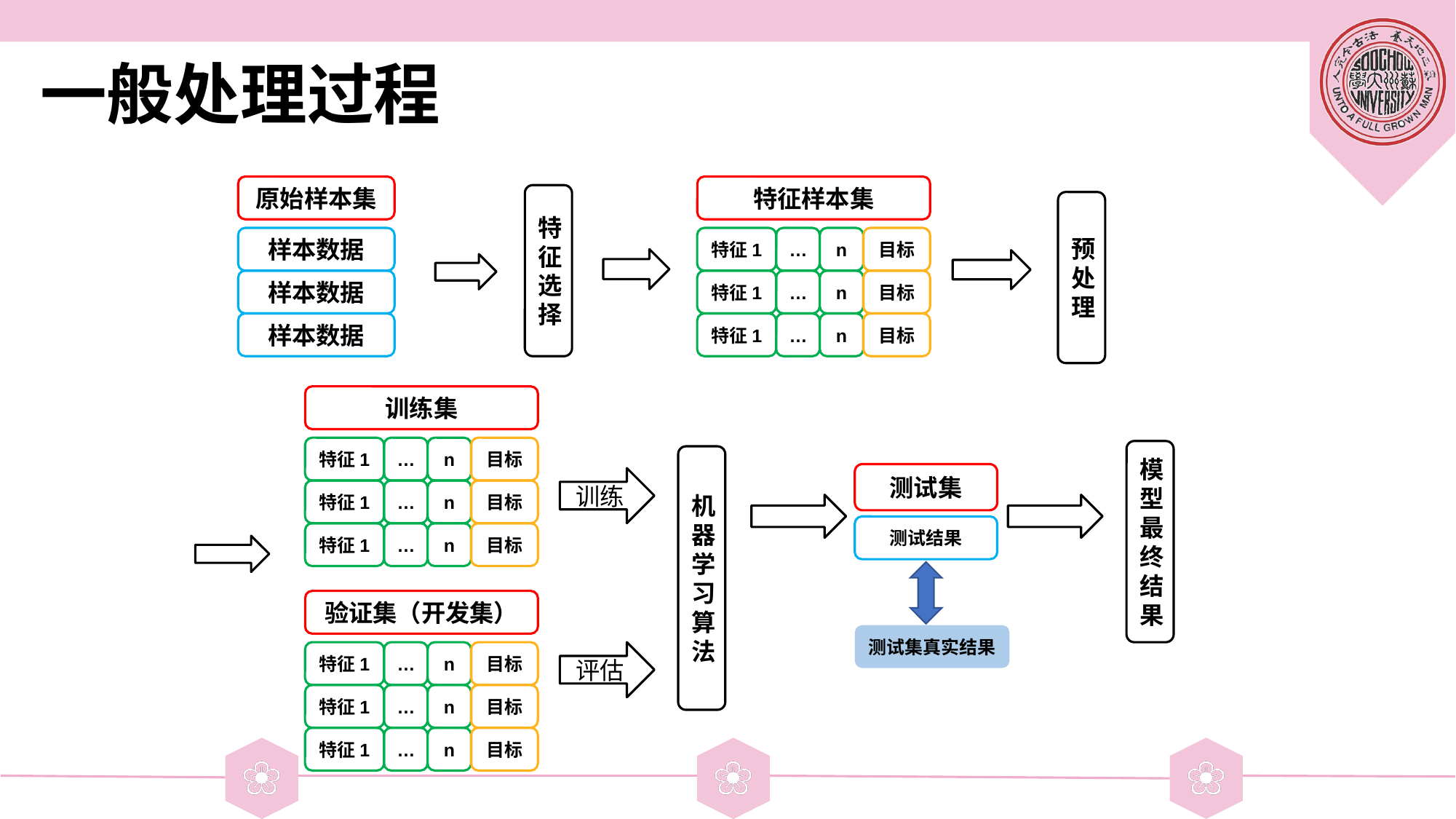

# 一般处理过程
原始样本集
特征样本集
特征选择
预处理
样本数据
特征1
…
n
目标

样本数据
特征1
…
n
目标

样本数据
特征1
…
n
目标
训练集
特征1
…
n
目标
模型最终结果
机器学习算法
测试集
训练
特征1
…
n
目标

测试结果
特征1
…
n
目标

验证集（开发集）
测试集真实结果
特征1
…
n
目标
评估
特征1
…
n
目标
特征1
…
n
目标